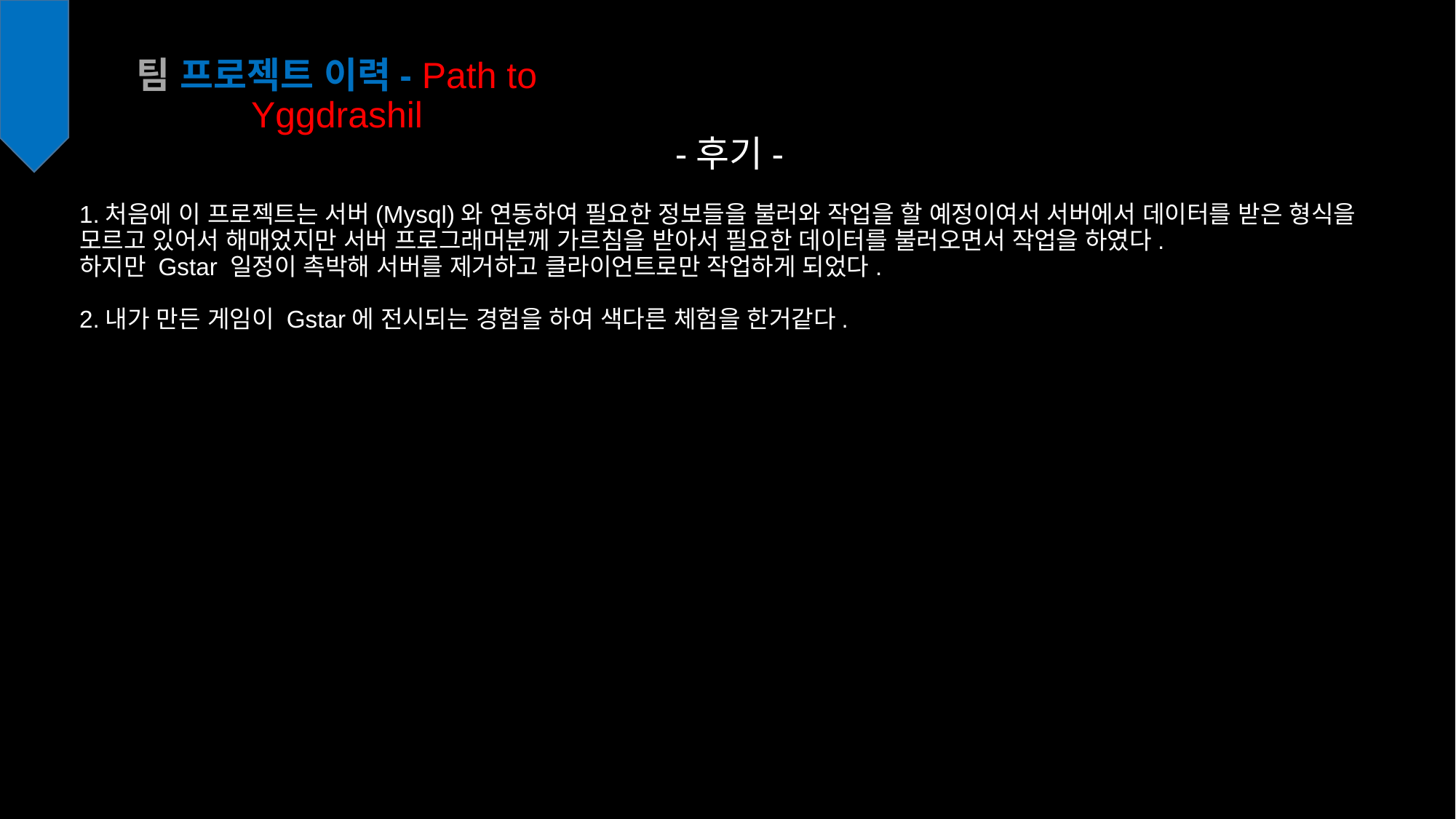

팀 프로젝트 이력- Path to Yggdrashil
-후기-

1.처음에 이 프로젝트는 서버(Mysql)와 연동하여 필요한 정보들을 불러와 작업을 할 예정이여서 서버에서 데이터를 받은 형식을 모르고 있어서 해매었지만 서버 프로그래머분께 가르침을 받아서 필요한 데이터를 불러오면서 작업을 하였다.
하지만 Gstar 일정이 촉박해 서버를 제거하고 클라이언트로만 작업하게 되었다.

2.내가 만든 게임이 Gstar에 전시되는 경험을 하여 색다른 체험을 한거같다.